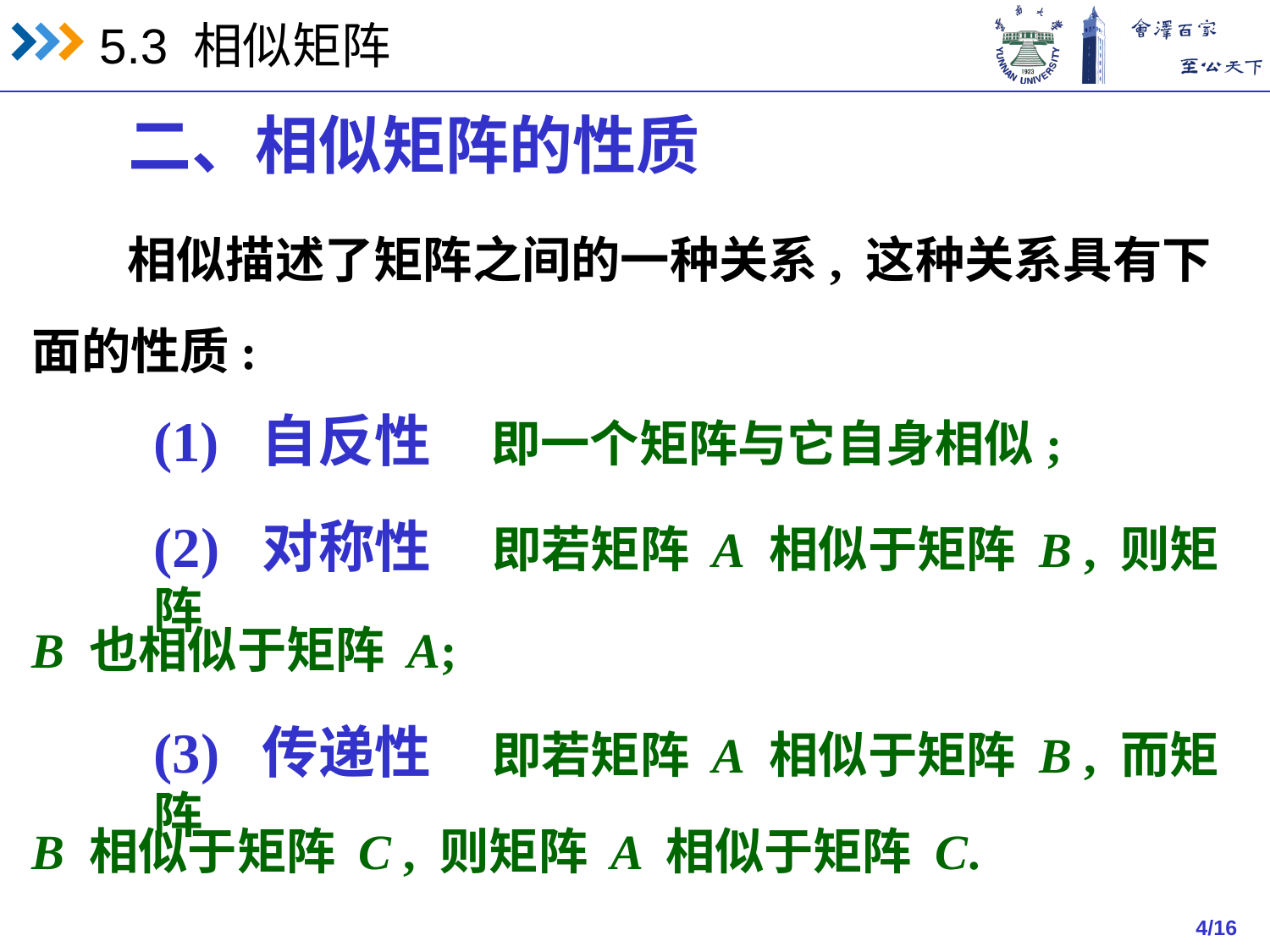

二、相似矩阵的性质
相似描述了矩阵之间的一种关系, 这种关系具有下
面的性质:
(1)  自反性　 即一个矩阵与它自身相似;
(2)  对称性　 即若矩阵 A 相似于矩阵 B , 则矩阵
B 也相似于矩阵 A;
(3)  传递性　 即若矩阵 A 相似于矩阵 B , 而矩阵
B 相似于矩阵 C , 则矩阵 A 相似于矩阵 C.